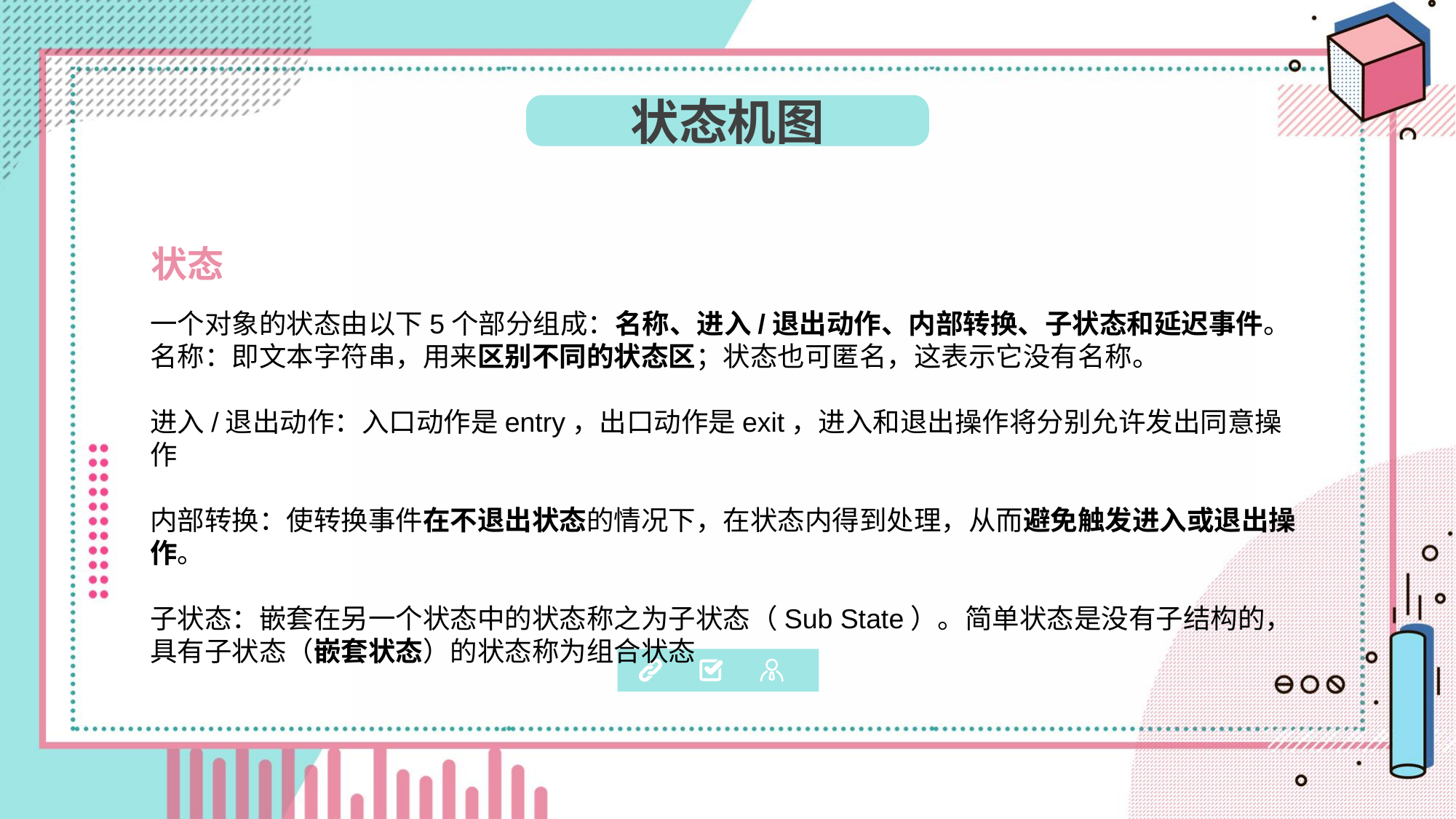

状态机图
状态
一个对象的状态由以下5个部分组成：名称、进入/退出动作、内部转换、子状态和延迟事件。
名称：即文本字符串，用来区别不同的状态区；状态也可匿名，这表示它没有名称。

进入/退出动作：入口动作是entry，出口动作是exit，进入和退出操作将分别允许发出同意操作

内部转换：使转换事件在不退出状态的情况下，在状态内得到处理，从而避免触发进入或退出操作。

子状态：嵌套在另一个状态中的状态称之为子状态（Sub State）。简单状态是没有子结构的，具有子状态（嵌套状态）的状态称为组合状态